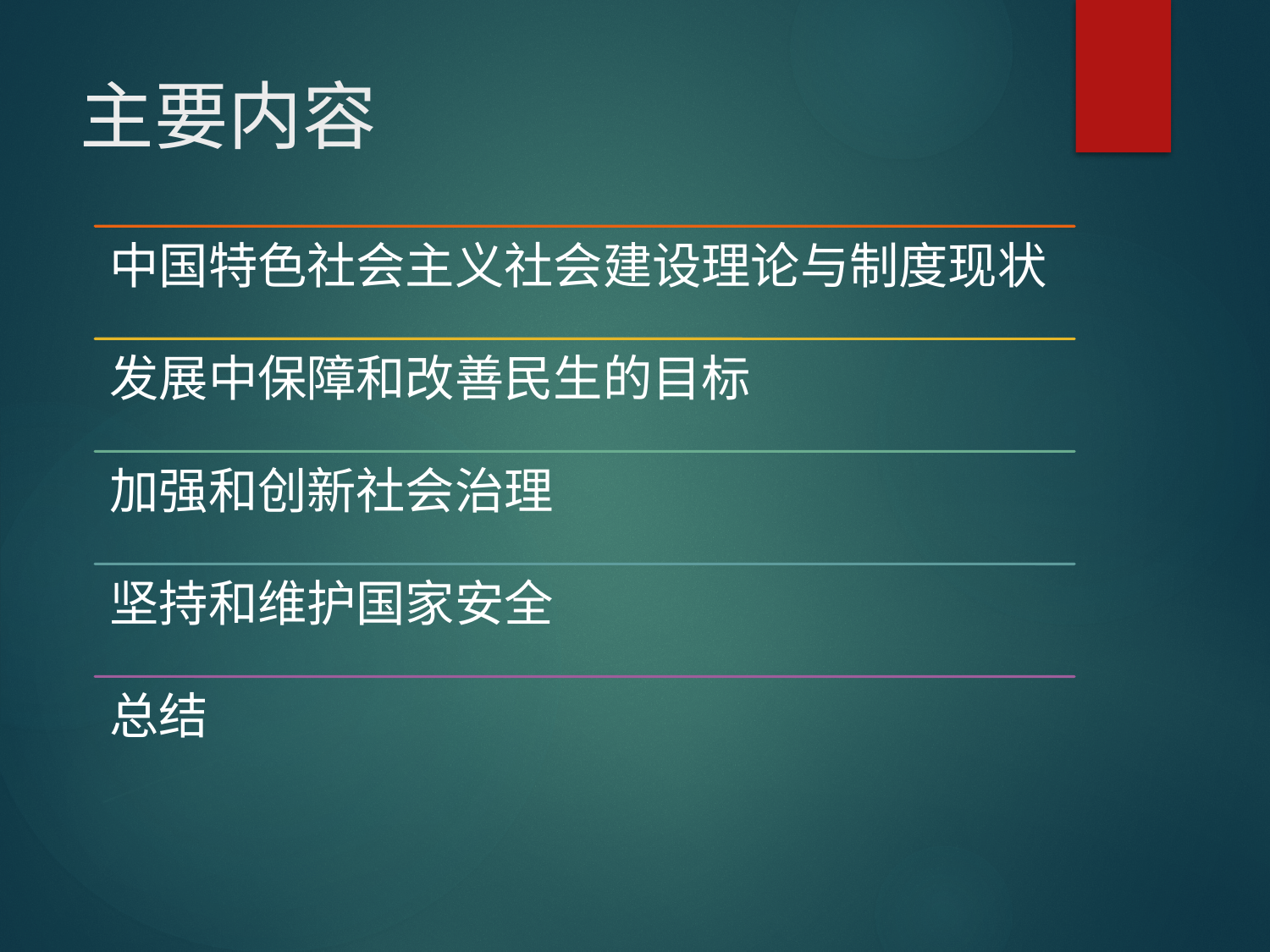

# 主要内容
中国特色社会主义社会建设理论与制度现状
发展中保障和改善民生的目标
加强和创新社会治理
坚持和维护国家安全
总结